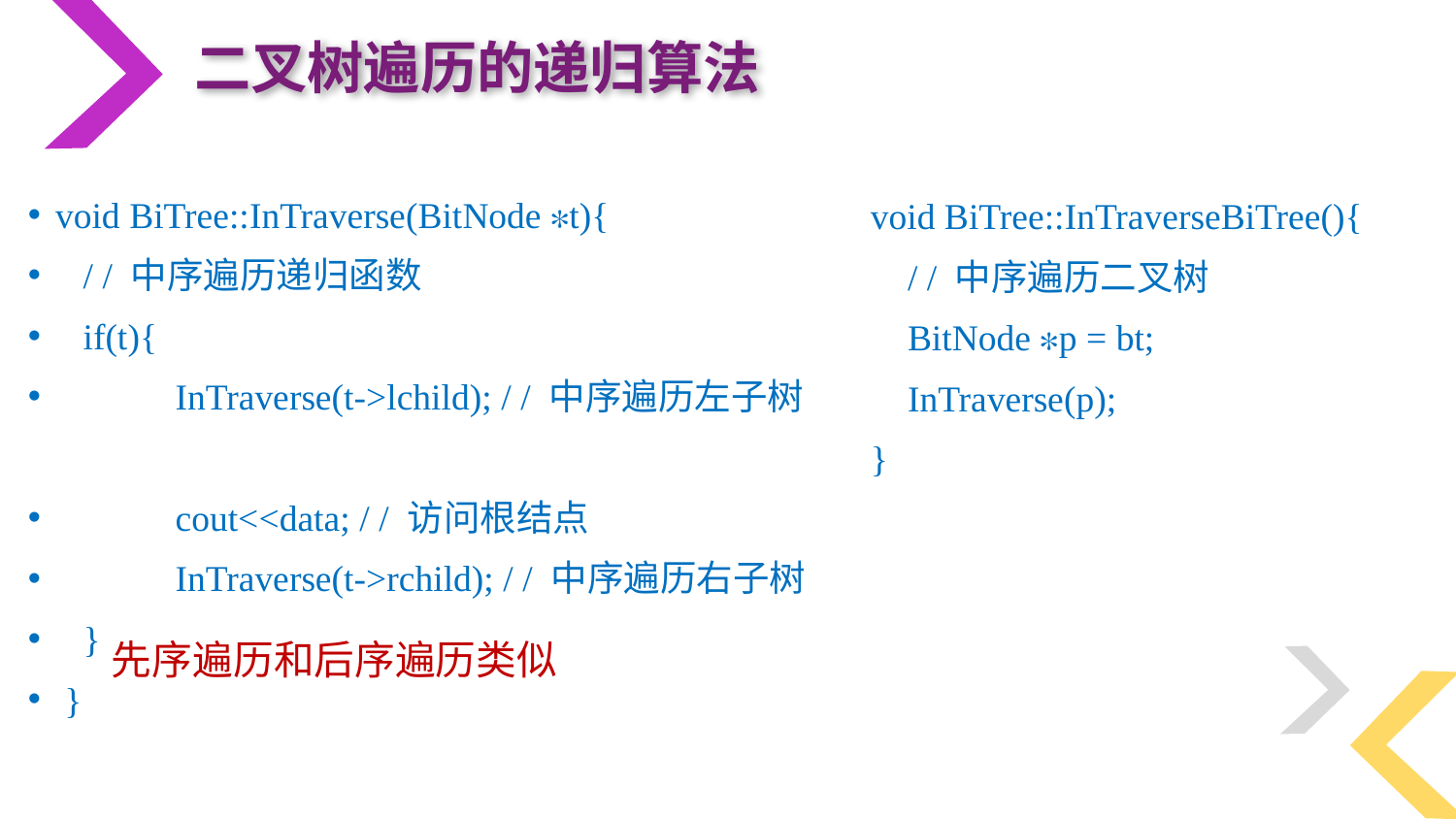

二叉树遍历的递归算法
void BiTree::InTraverse(BitNode ∗t){
   / / 中序遍历递归函数
   if(t){
             InTraverse(t->lchild); / / 中序遍历左子树
             cout<<data; / / 访问根结点
             InTraverse(t->rchild); / / 中序遍历右子树
   }
 }
void BiTree::InTraverseBiTree(){
    / / 中序遍历二叉树
    BitNode ∗p = bt;
    InTraverse(p);
}

先序遍历和后序遍历类似